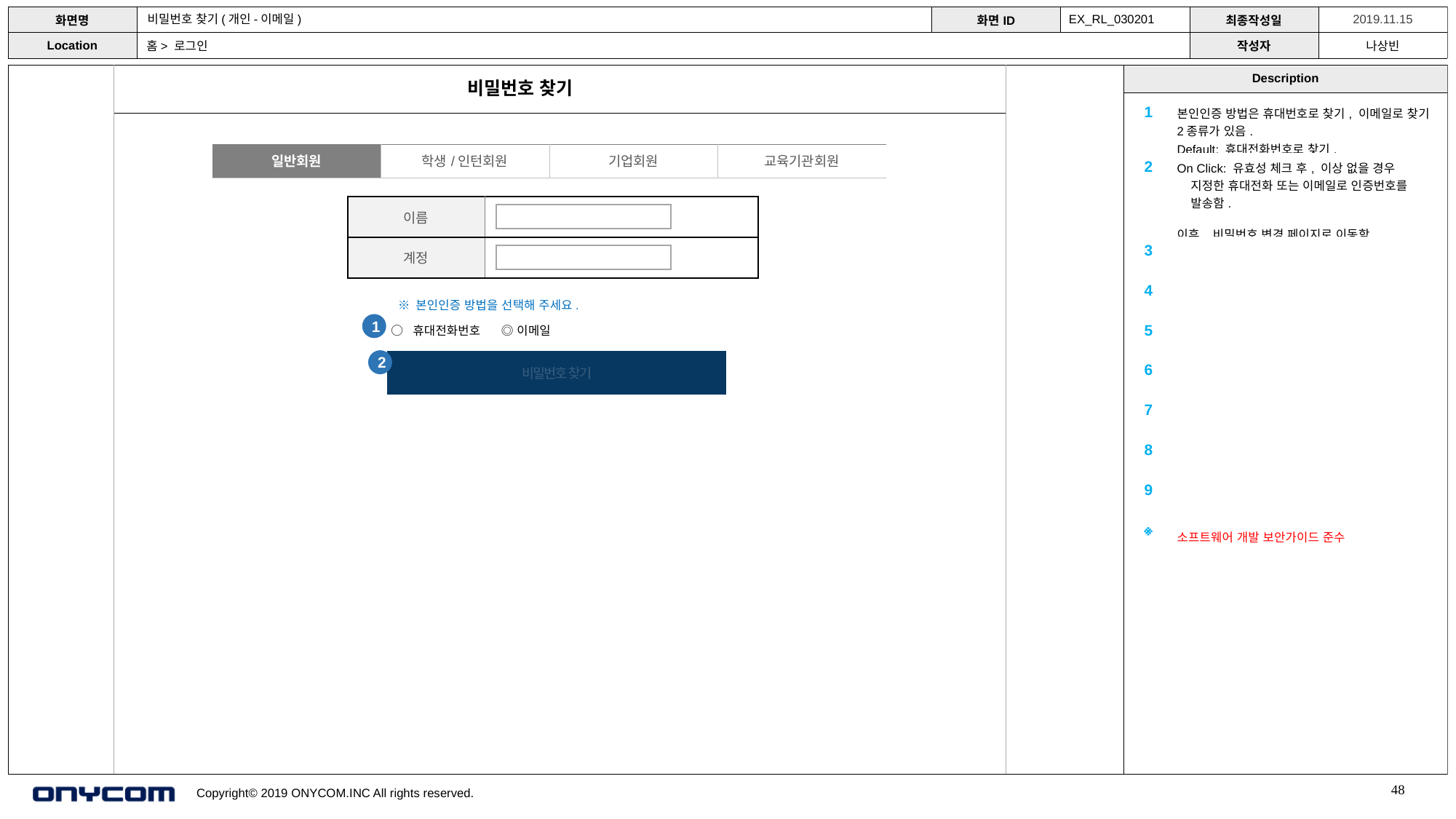

비밀번호 찾기(개인-이메일)
EX_RL_030201
홈> 로그인
비밀번호 찾기
| 1 | 본인인증 방법은 휴대번호로 찾기, 이메일로 찾기 2종류가 있음. Default: 휴대전화번호로 찾기. |
| --- | --- |
| 2 | On Click: 유효성 체크 후, 이상 없을 경우 지정한 휴대전화 또는 이메일로 인증번호를 발송함. 이후, 비밀번호 변경 페이지로 이동함. |
| 3 |  |
| 4 |  |
| 5 |  |
| 6 |  |
| 7 |  |
| 8 |  |
| 9 |  |
| ※ | 소프트웨어 개발 보안가이드 준수 |
| 일반회원 | 학생/인턴회원 | 기업회원 | 교육기관회원 |
| --- | --- | --- | --- |
| 이름 |  |
| --- | --- |
| 계정 |  |

※ 본인인증 방법을 선택해 주세요.
1
○  휴대전화번호      ◎ 이메일
2
비밀번호 찾기
48